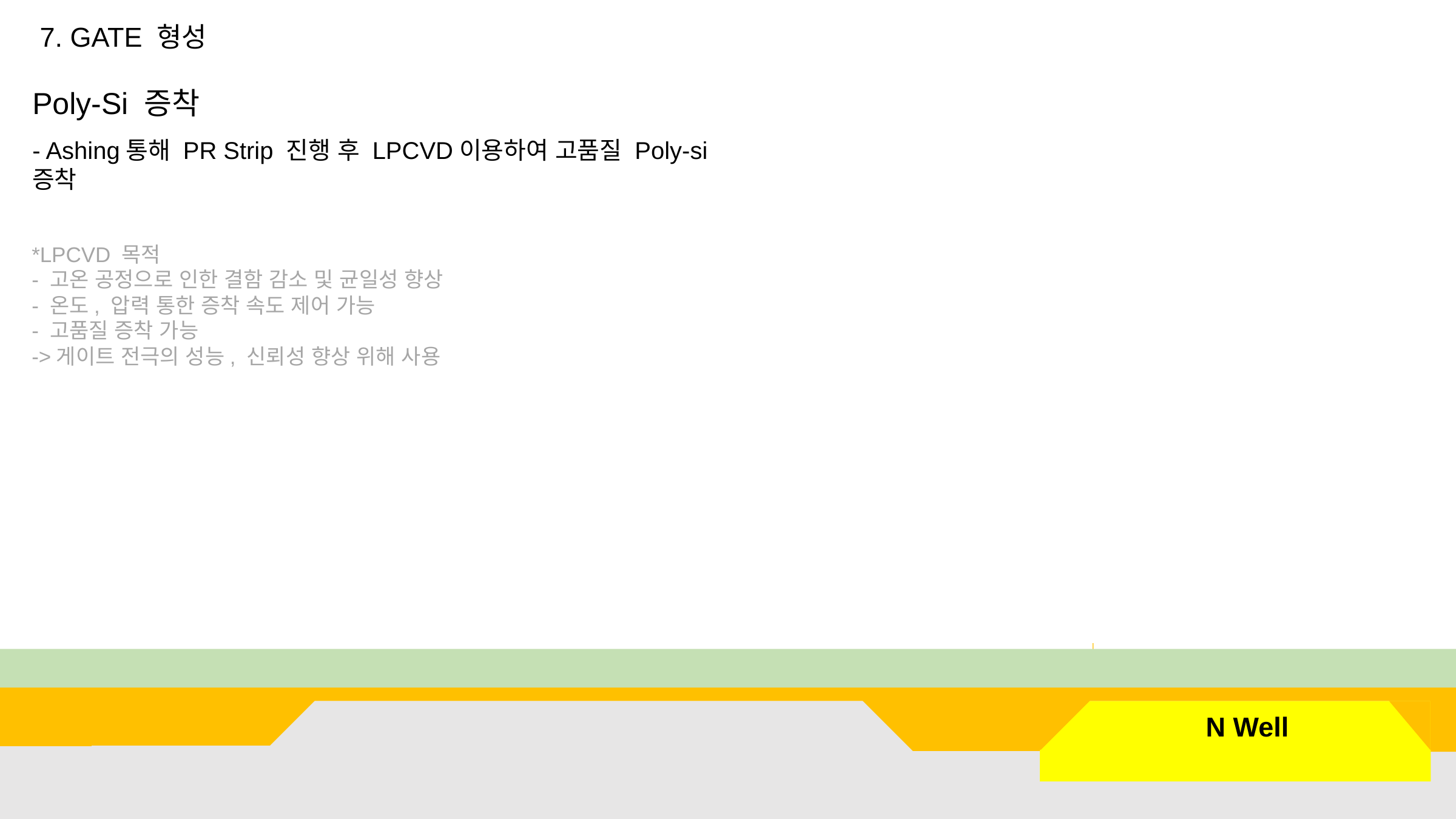

7. GATE 형성
Poly-Si 증착

- Ashing통해 PR Strip 진행 후 LPCVD이용하여 고품질 Poly-si 증착
*LPCVD 목적
- 고온 공정으로 인한 결함 감소 및 균일성 향상
- 온도, 압력 통한 증착 속도 제어 가능
- 고품질 증착 가능
->게이트 전극의 성능, 신뢰성 향상 위해 사용

           N Well